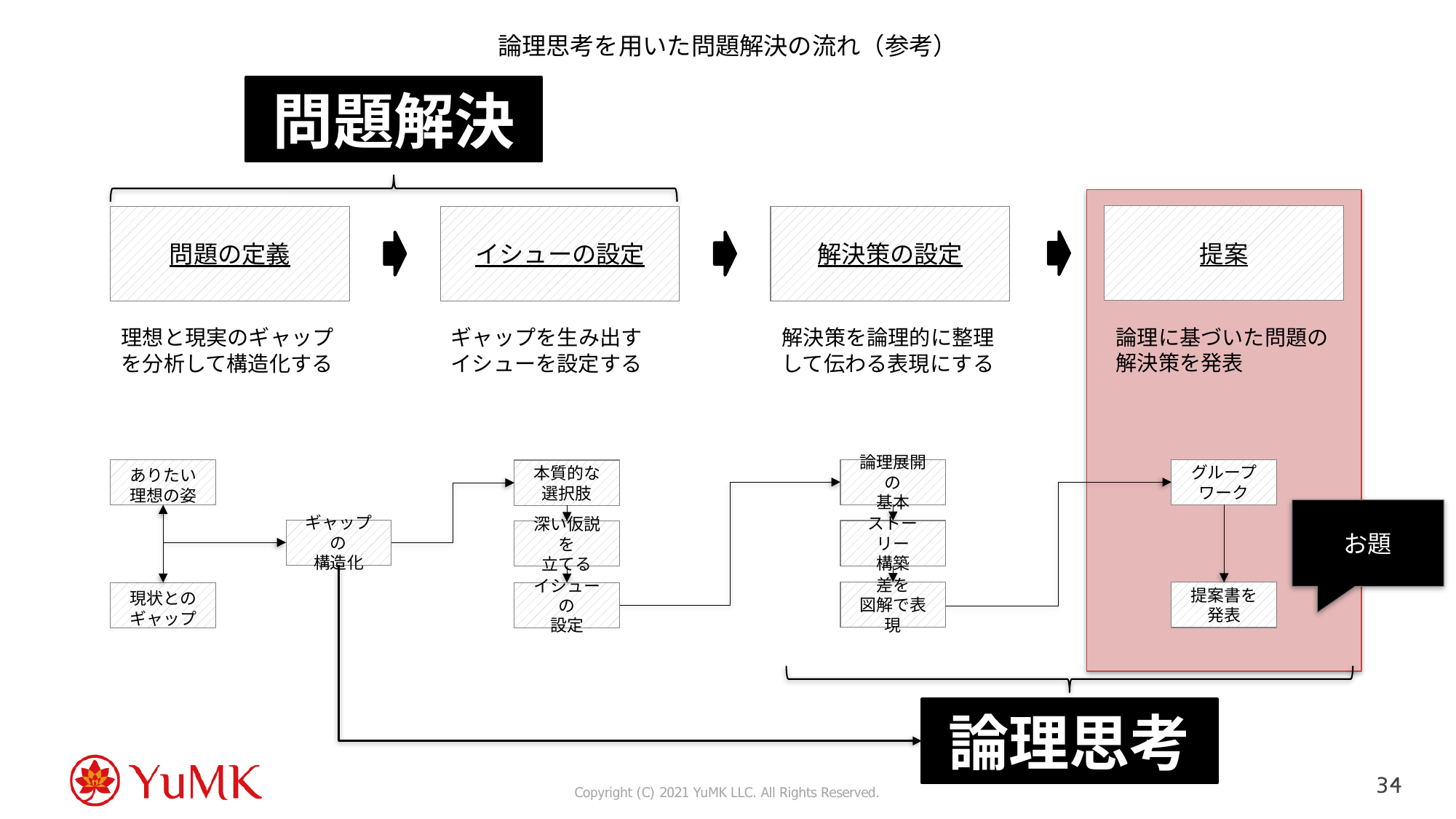

# 論理思考を用いた問題解決の流れ（参考）
問題解決

提案
問題の定義
イシューの設定
解決策の設定

論理に基づいた問題の解決策を発表
理想と現実のギャップを分析して構造化する
解決策を論理的に整理して伝わる表現にする
ギャップを生み出す
イシューを設定する

論理展開の
基本
グループワーク
ありたい
理想の姿
本質的な
選択肢
お題
ギャップの
構造化
ストーリー
構築
深い仮説を
立てる
差を
図解で表現
提案書を
発表
現状とのギャップ
イシューの
設定
論理思考
34